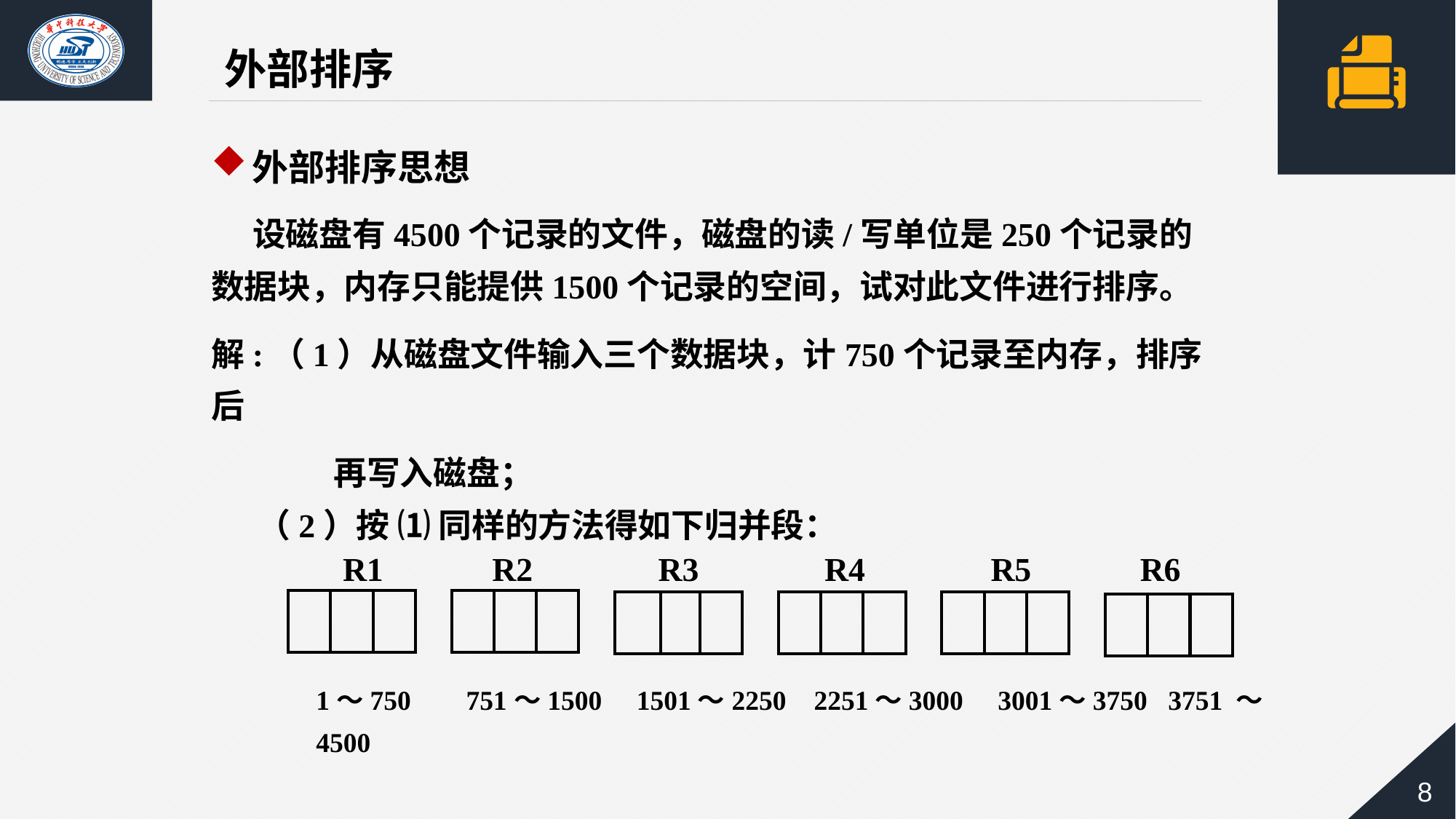

外部排序

外部排序思想
    设磁盘有4500个记录的文件，磁盘的读/写单位是250个记录的数据块，内存只能提供1500个记录的空间，试对此文件进行排序。
解:（1）从磁盘文件输入三个数据块，计750个记录至内存，排序后
               再写入磁盘；
     （2）按 ⑴ 同样的方法得如下归并段：
R1             R2               R3               R4               R5             R6
|  |  |  |
| --- | --- | --- |
|  |  |  |
| --- | --- | --- |
|  |  |  |
| --- | --- | --- |
|  |  |  |
| --- | --- | --- |
|  |  |  |
| --- | --- | --- |
|  |  |  |
| --- | --- | --- |
1～750        751～1500     1501～2250    2251～3000     3001～3750   3751 ～ 4500